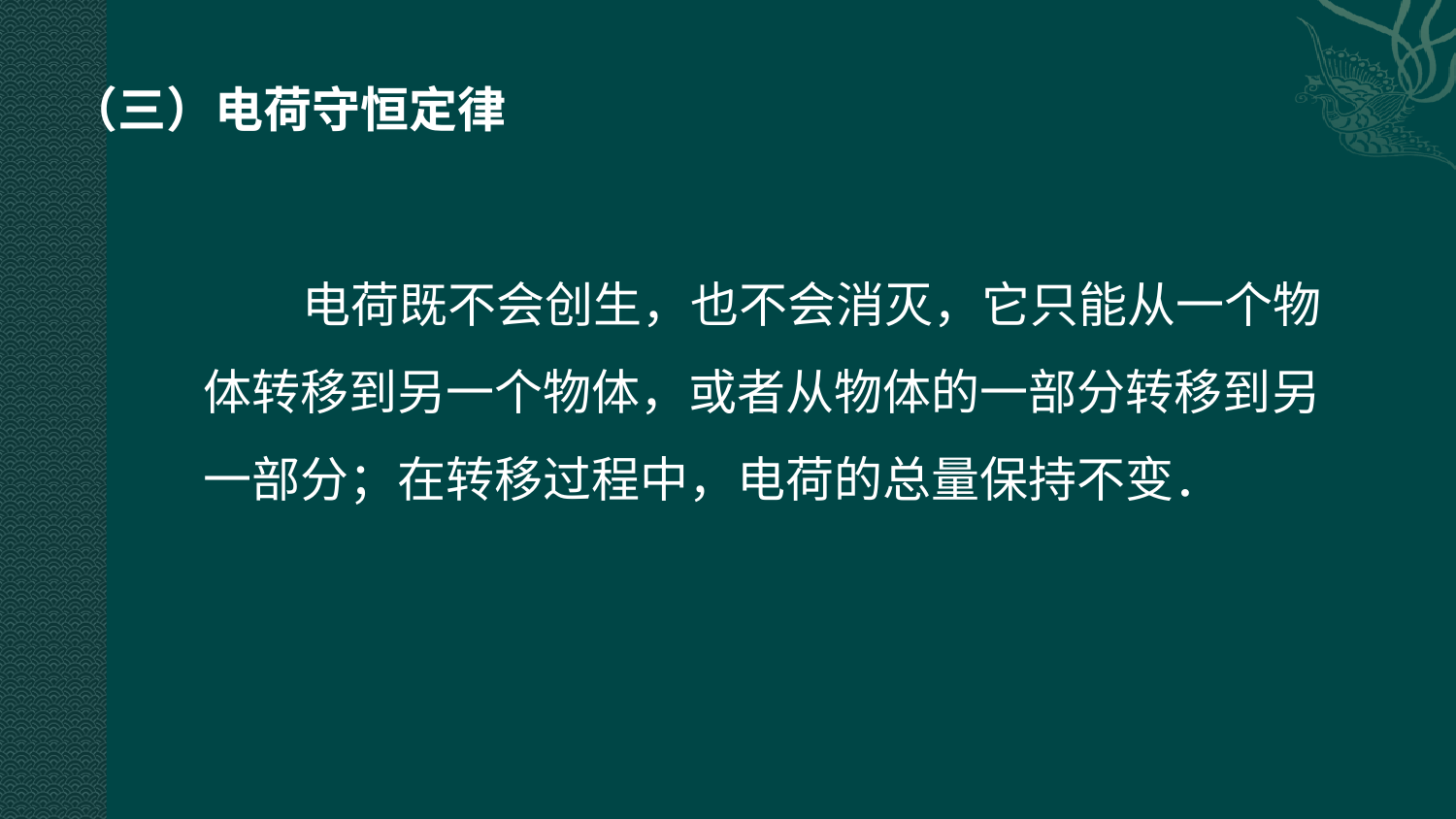

（三）电荷守恒定律
        电荷既不会创生，也不会消灭，它只能从一个物体转移到另一个物体，或者从物体的一部分转移到另一部分；在转移过程中，电荷的总量保持不变．